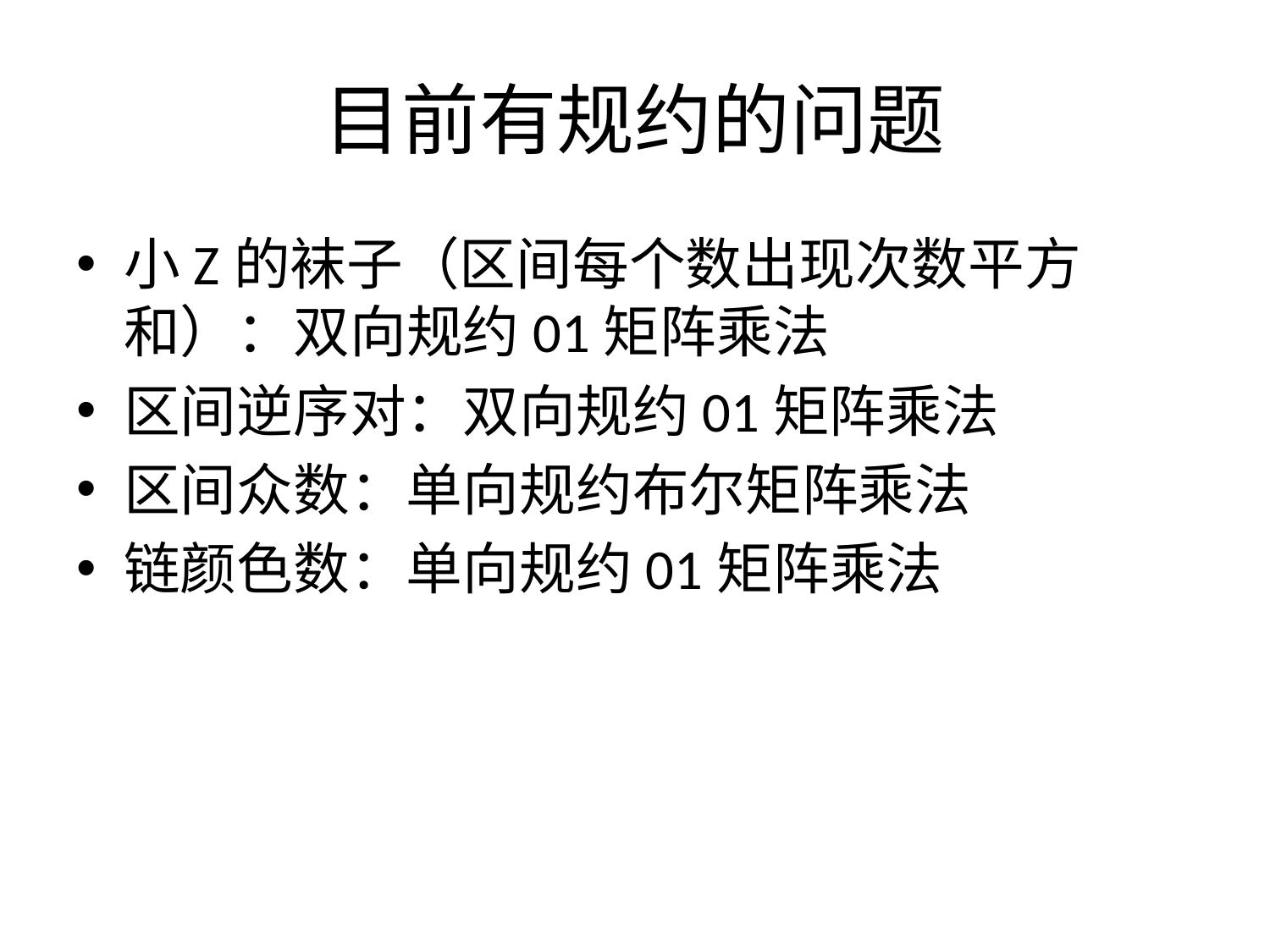

# 目前有规约的问题
小Z的袜子（区间每个数出现次数平方和）：双向规约01矩阵乘法
区间逆序对：双向规约01矩阵乘法
区间众数：单向规约布尔矩阵乘法
链颜色数：单向规约01矩阵乘法